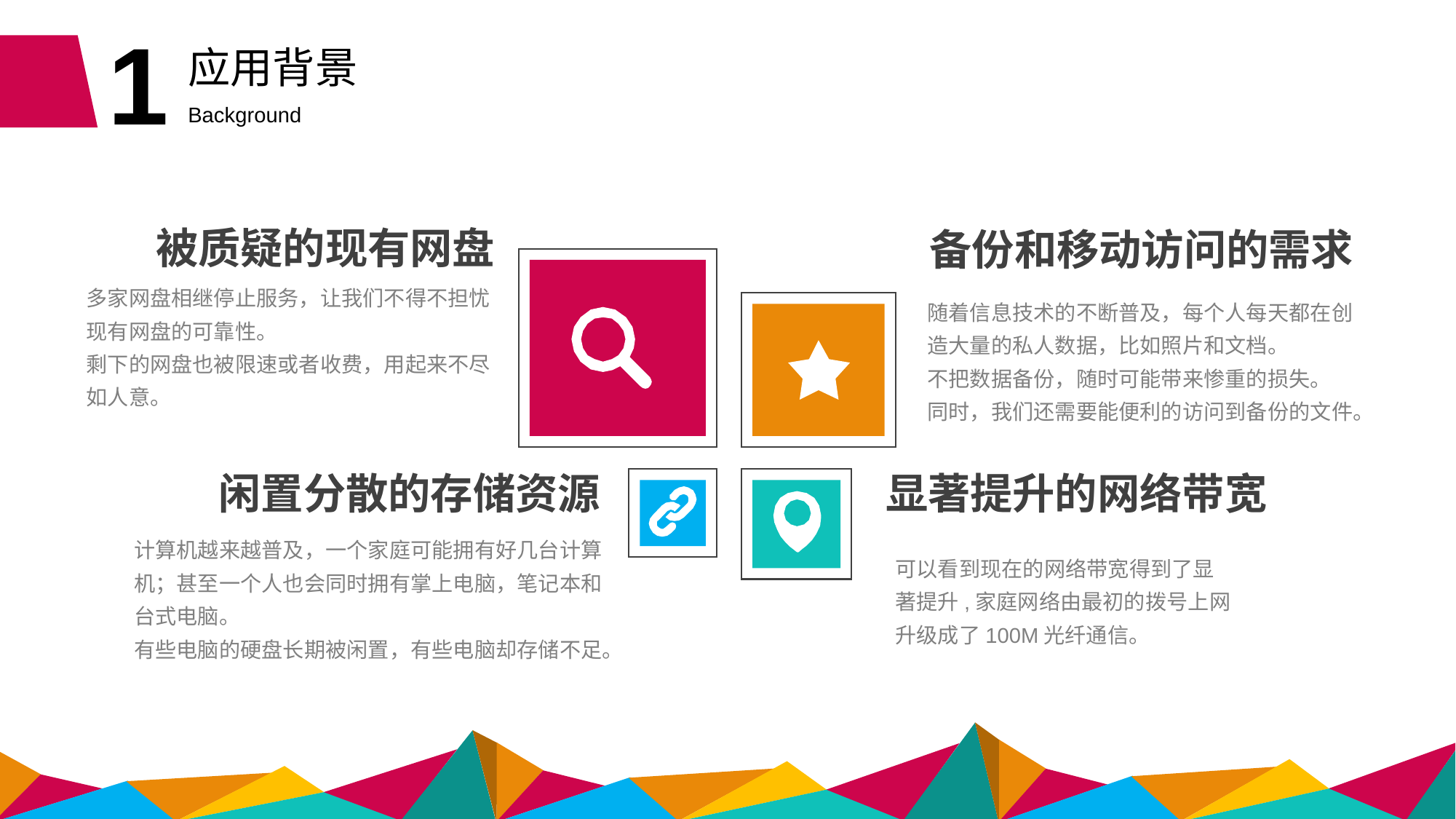

1

应用背景
Background
被质疑的现有网盘
备份和移动访问的需求

多家网盘相继停止服务，让我们不得不担忧现有网盘的可靠性。
剩下的网盘也被限速或者收费，用起来不尽如人意。
随着信息技术的不断普及，每个人每天都在创造大量的私人数据，比如照片和文档。
不把数据备份，随时可能带来惨重的损失。
同时，我们还需要能便利的访问到备份的文件。
闲置分散的存储资源
显著提升的网络带宽
计算机越来越普及，一个家庭可能拥有好几台计算机；甚至一个人也会同时拥有掌上电脑，笔记本和台式电脑。
有些电脑的硬盘长期被闲置，有些电脑却存储不足。
可以看到现在的网络带宽得到了显著提升,家庭网络由最初的拨号上网升级成了100M光纤通信。